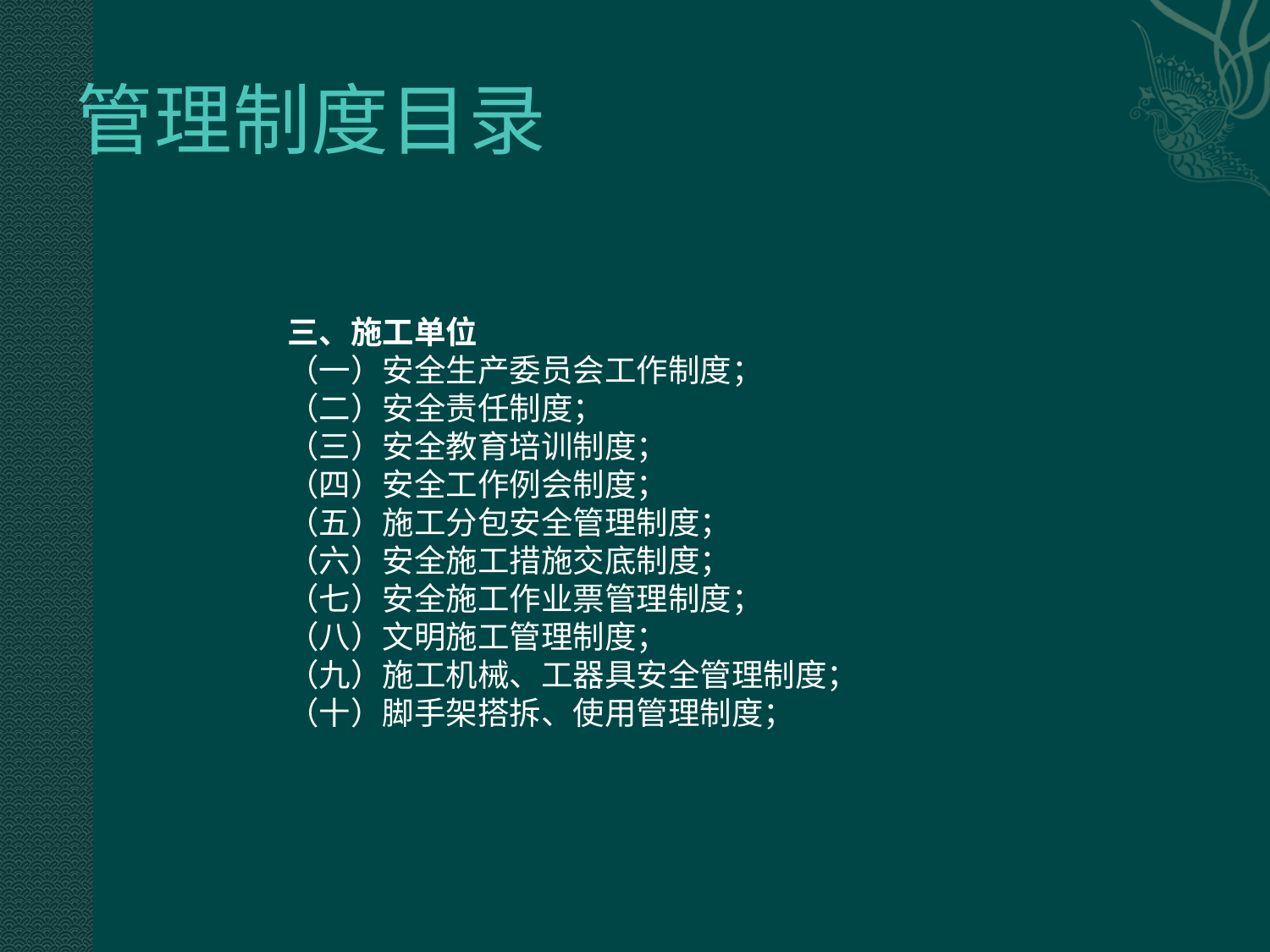

# 管理制度目录

三、施工单位
（一）安全生产委员会工作制度；
（二）安全责任制度；
（三）安全教育培训制度；
（四）安全工作例会制度；
（五）施工分包安全管理制度；
（六）安全施工措施交底制度；
（七）安全施工作业票管理制度；
（八）文明施工管理制度；
（九）施工机械、工器具安全管理制度；
（十）脚手架搭拆、使用管理制度；